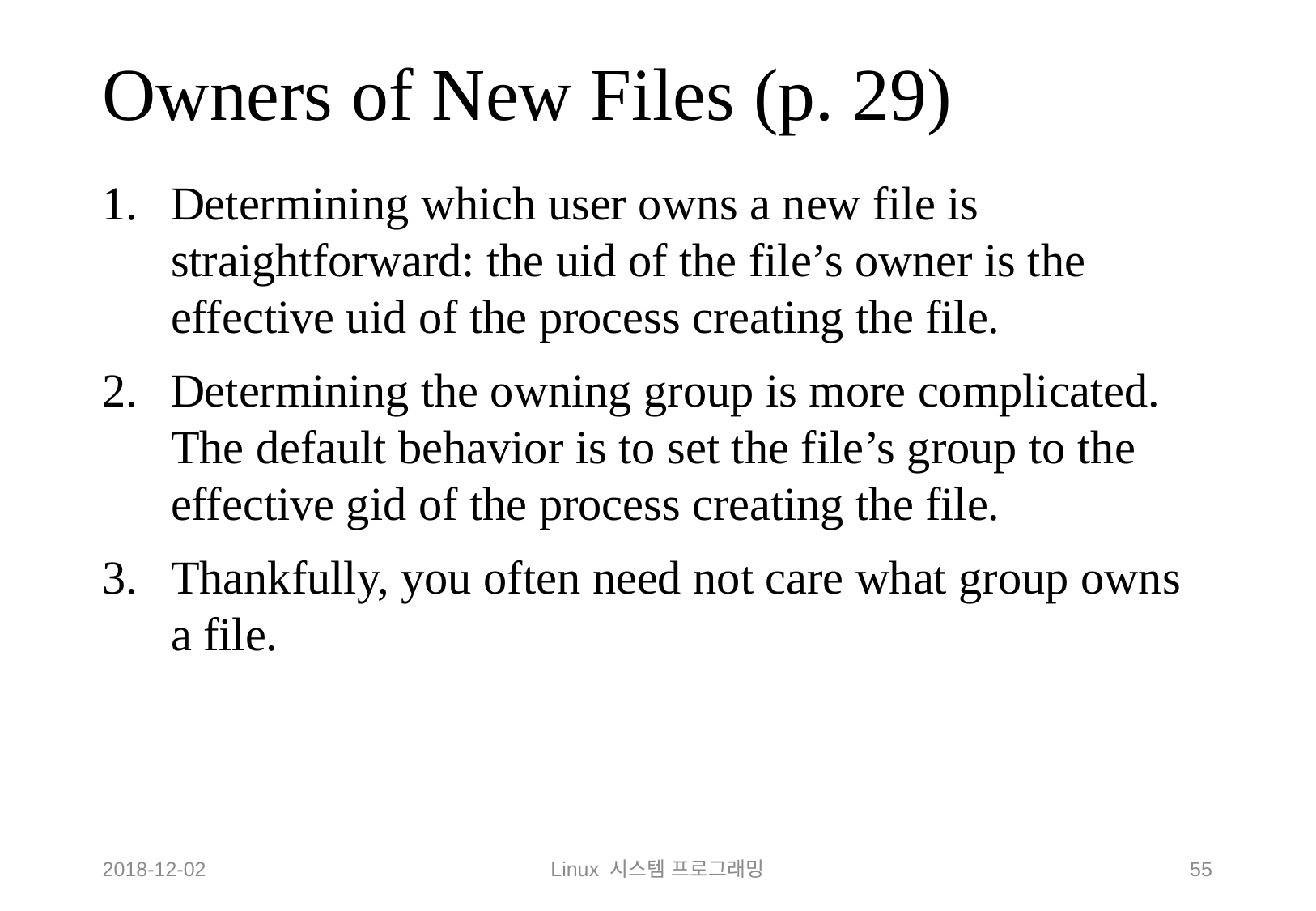

# Owners of New Files (p. 29)
Determining which user owns a new file is straightforward: the uid of the file’s owner is the effective uid of the process creating the file.
Determining the owning group is more complicated. The default behavior is to set the file’s group to the effective gid of the process creating the file.
Thankfully, you often need not care what group owns a file.

2018-12-02
Linux 시스템 프로그래밍
55